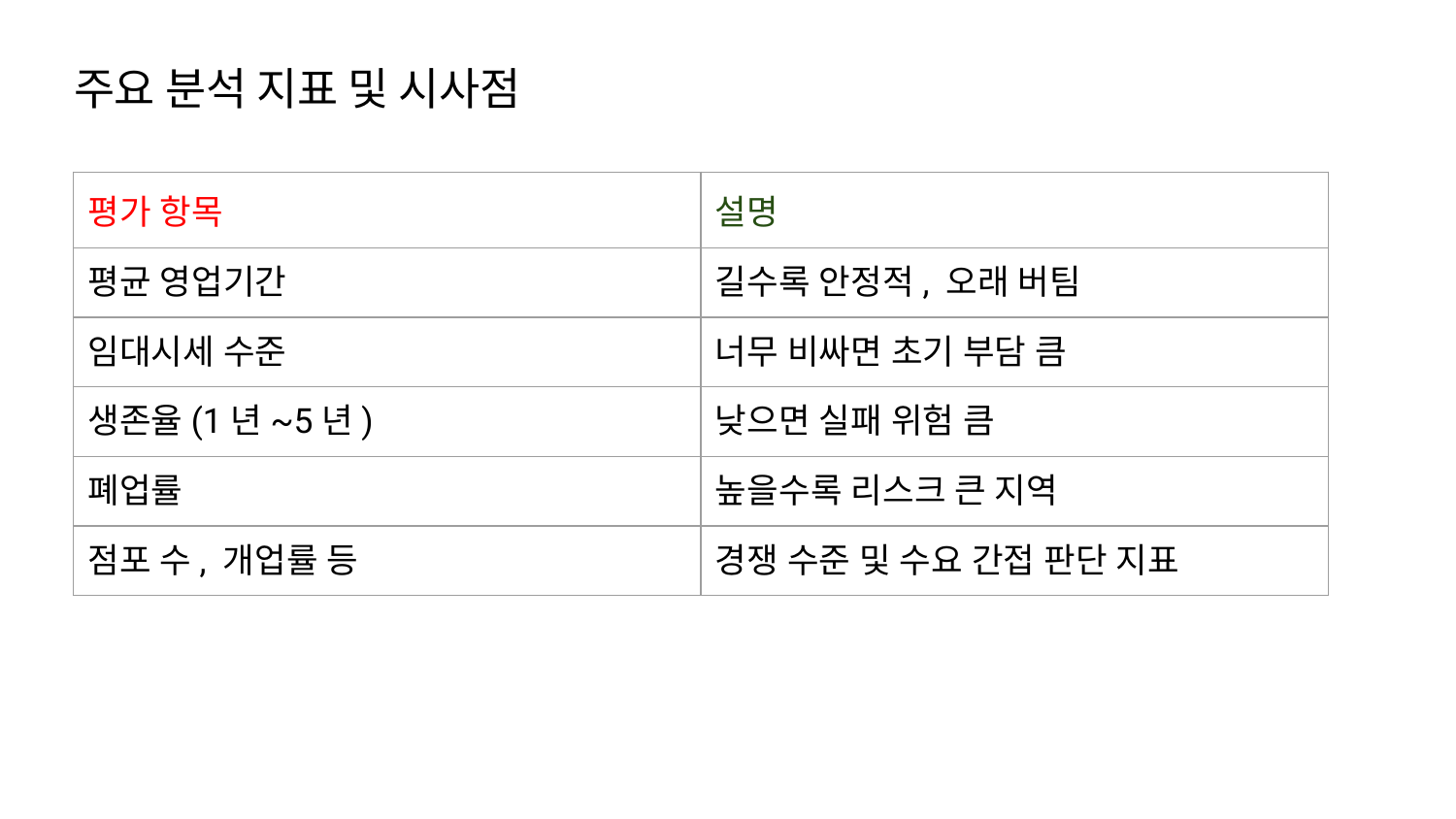

# 주요 분석 지표 및 시사점

| 평가 항목 | 설명 |
| --- | --- |
| 평균 영업기간 | 길수록 안정적, 오래 버팀 |
| 임대시세 수준 | 너무 비싸면 초기 부담 큼 |
| 생존율(1년~5년) | 낮으면 실패 위험 큼 |
| 폐업률 | 높을수록 리스크 큰 지역 |
| 점포 수, 개업률 등 | 경쟁 수준 및 수요 간접 판단 지표 |